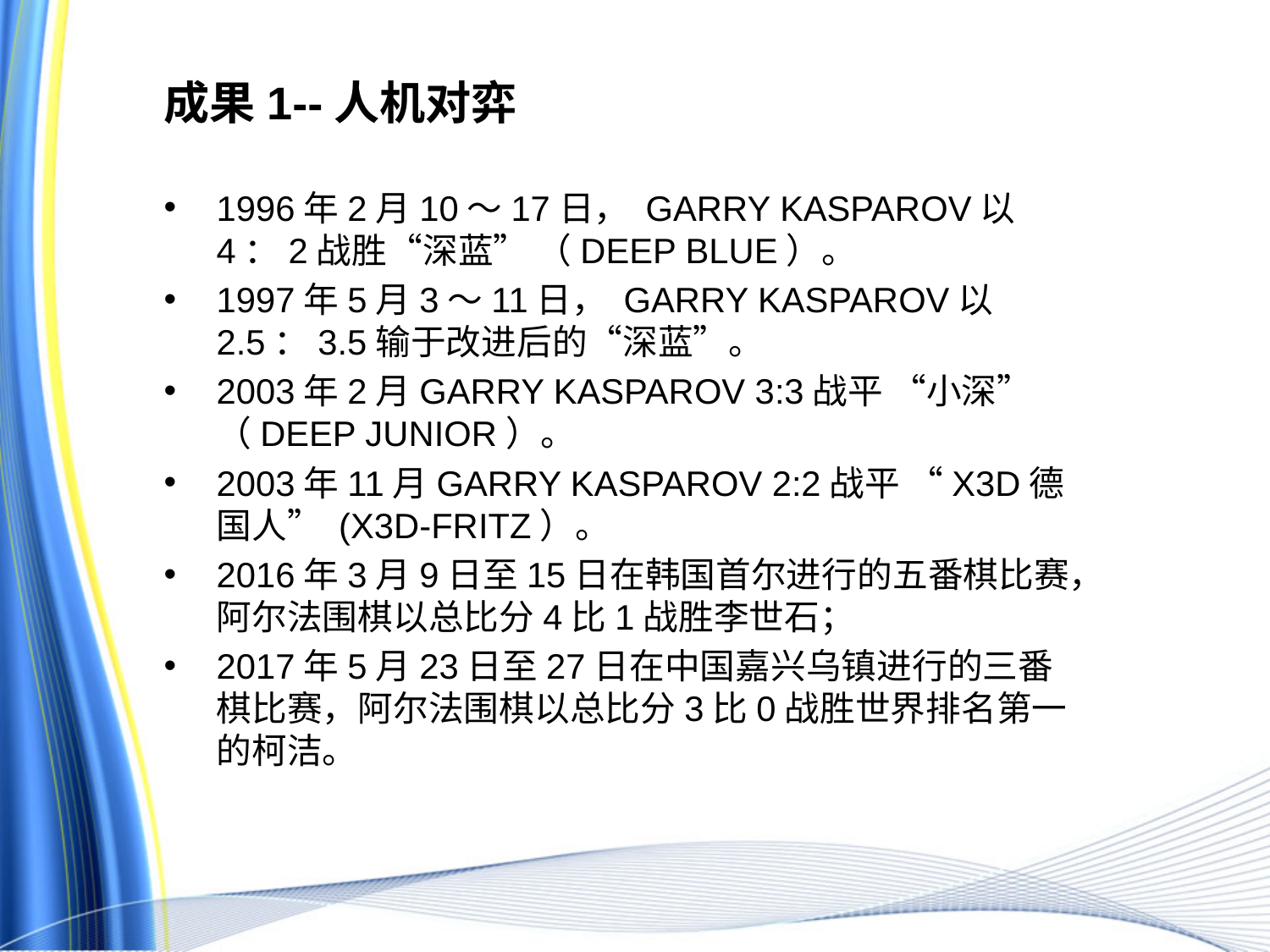

成果1--人机对弈

1996年2月10～17日， GARRY KASPAROV以4：2战胜“深蓝” （DEEP BLUE）。
1997年5月3～11日， GARRY KASPAROV以2.5：3.5输于改进后的“深蓝”。
2003年2月GARRY KASPAROV 3:3战平 “小深”（DEEP JUNIOR）。
2003年11月GARRY KASPAROV 2:2战平 “X3D德国人” (X3D-FRITZ）。
2016年3月9日至15日在韩国首尔进行的五番棋比赛，阿尔法围棋以总比分4比1战胜李世石；
2017年5月23日至27日在中国嘉兴乌镇进行的三番棋比赛，阿尔法围棋以总比分3比0战胜世界排名第一的柯洁。